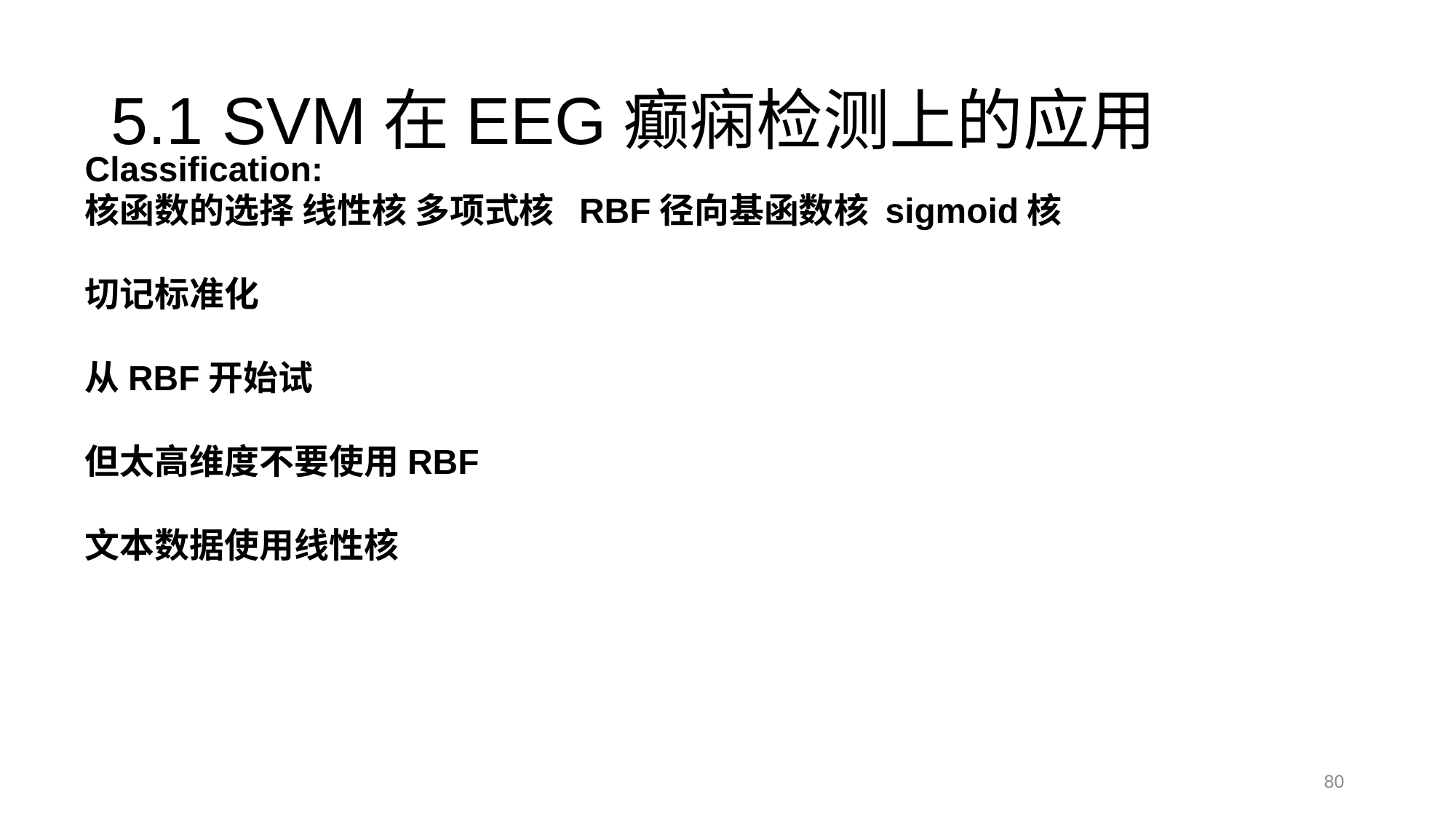

# 5.1 SVM在EEG癫痫检测上的应用
Classification:
核函数的选择 线性核 多项式核  RBF径向基函数核 sigmoid核

切记标准化

从RBF开始试

但太高维度不要使用RBF

文本数据使用线性核

80